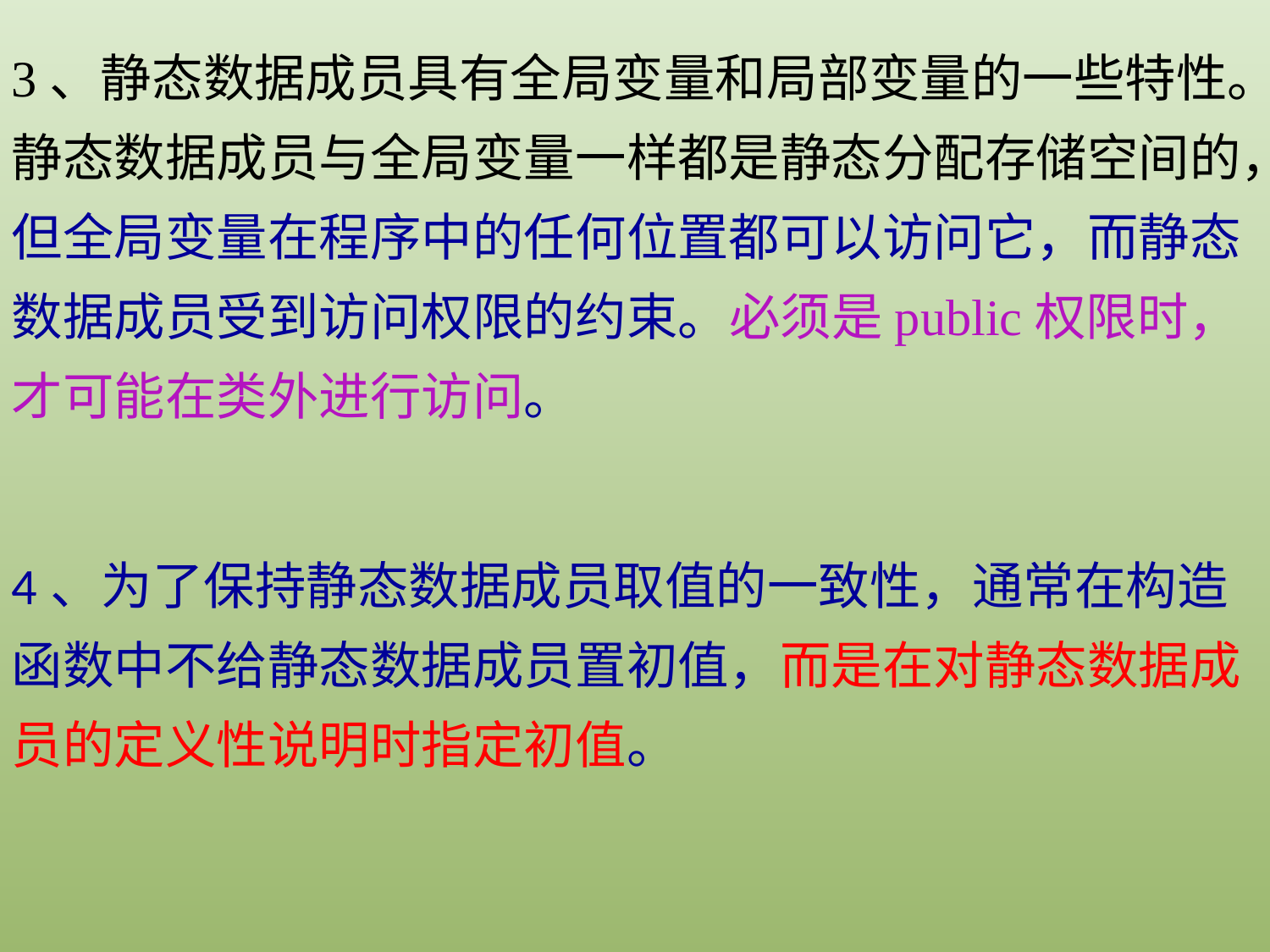

3、静态数据成员具有全局变量和局部变量的一些特性。静态数据成员与全局变量一样都是静态分配存储空间的，但全局变量在程序中的任何位置都可以访问它，而静态数据成员受到访问权限的约束。必须是public权限时，才可能在类外进行访问。
4、为了保持静态数据成员取值的一致性，通常在构造函数中不给静态数据成员置初值，而是在对静态数据成员的定义性说明时指定初值。
819